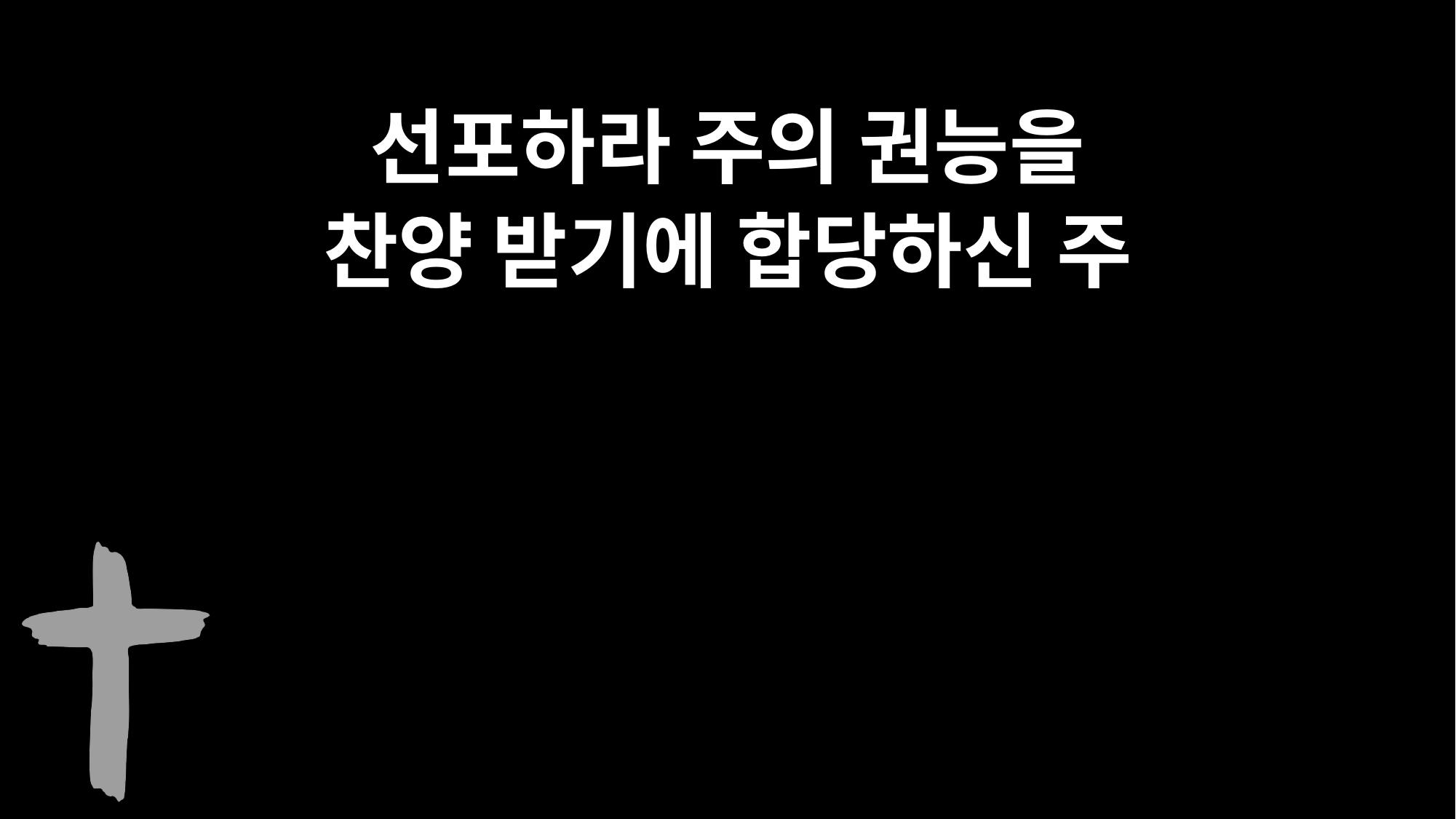

선포하라 주의 권능을
찬양 받기에 합당하신 주